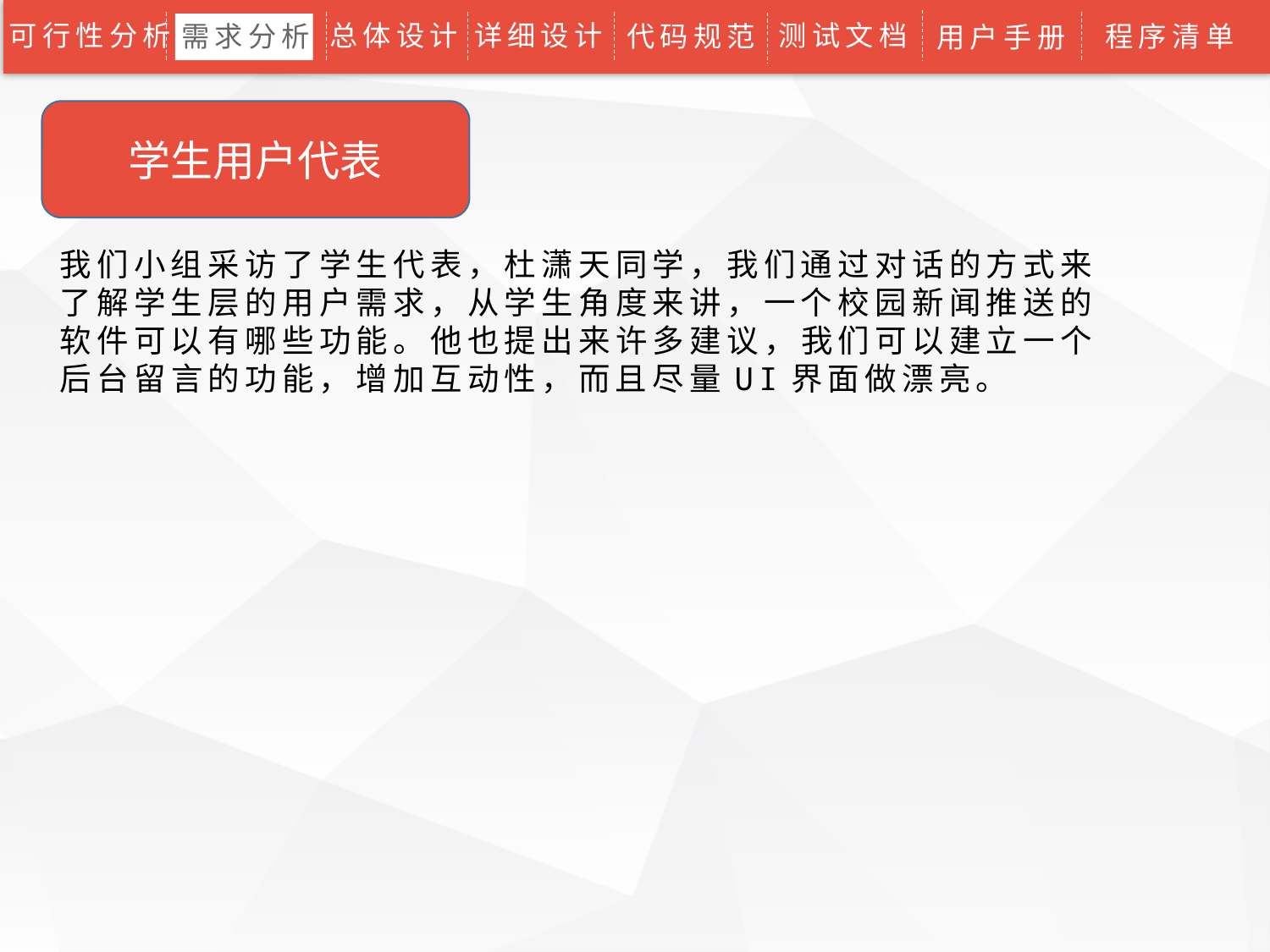

可行性分析
总体设计
详细设计
测试文档
代码规范
程序清单
需求分析

用户手册
学生用户代表
我们小组采访了学生代表，杜潇天同学，我们通过对话的方式来了解学生层的用户需求，从学生角度来讲，一个校园新闻推送的软件可以有哪些功能。他也提出来许多建议，我们可以建立一个后台留言的功能，增加互动性，而且尽量UI界面做漂亮。